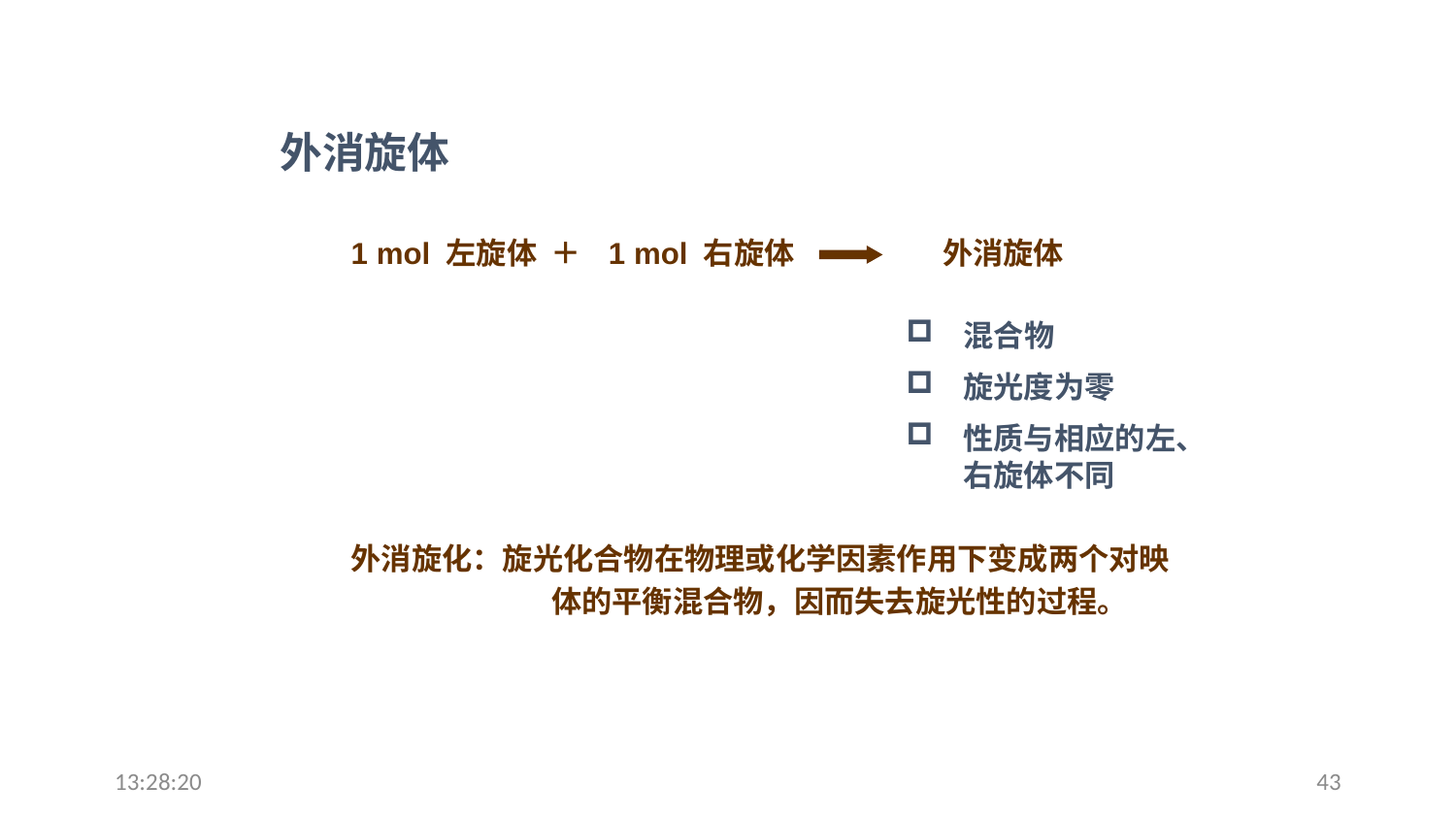

外消旋体
1 mol 左旋体  ＋   1 mol 右旋体
外消旋体

混合物
旋光度为零
性质与相应的左、右旋体不同
外消旋化：旋光化合物在物理或化学因素作用下变成两个对映体的平衡混合物，因而失去旋光性的过程。
13:28:20
43